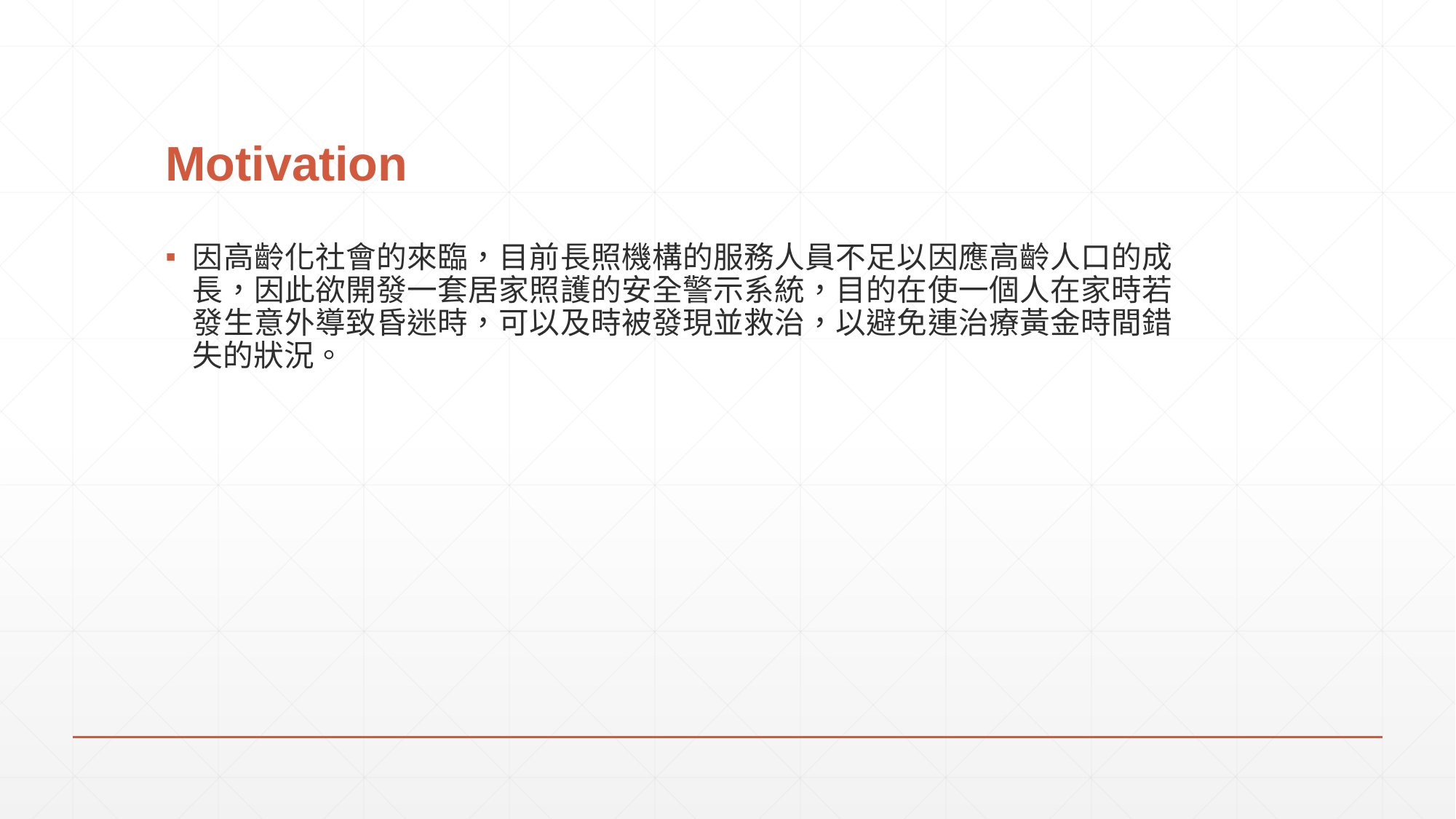

# Motivation
因高齡化社會的來臨，目前長照機構的服務人員不足以因應高齡人口的成長，因此欲開發一套居家照護的安全警示系統，目的在使一個人在家時若發生意外導致昏迷時，可以及時被發現並救治，以避免連治療黃金時間錯失的狀況。